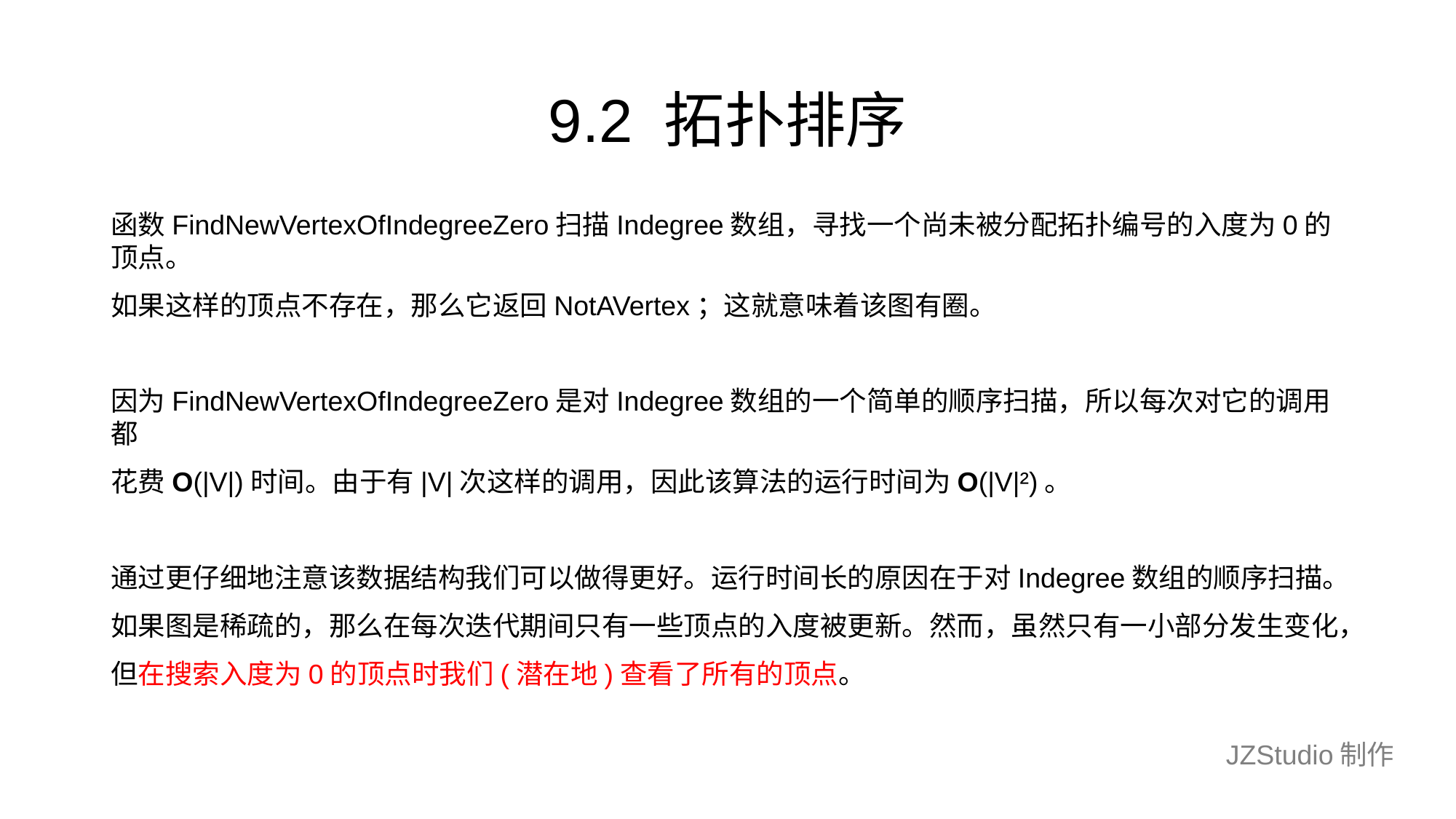

# 9.2 拓扑排序
函数FindNewVertexOfIndegreeZero扫描Indegree数组，寻找一个尚未被分配拓扑编号的入度为0的顶点。
如果这样的顶点不存在，那么它返回NotAVertex；这就意味着该图有圈。

因为FindNewVertexOfIndegreeZero是对Indegree数组的一个简单的顺序扫描，所以每次对它的调用都
花费O(|V|)时间。由于有|V|次这样的调用，因此该算法的运行时间为O(|V|²)。

通过更仔细地注意该数据结构我们可以做得更好。运行时间长的原因在于对Indegree数组的顺序扫描。
如果图是稀疏的，那么在每次迭代期间只有一些顶点的入度被更新。然而，虽然只有一小部分发生变化，
但在搜索入度为0的顶点时我们(潜在地)查看了所有的顶点。